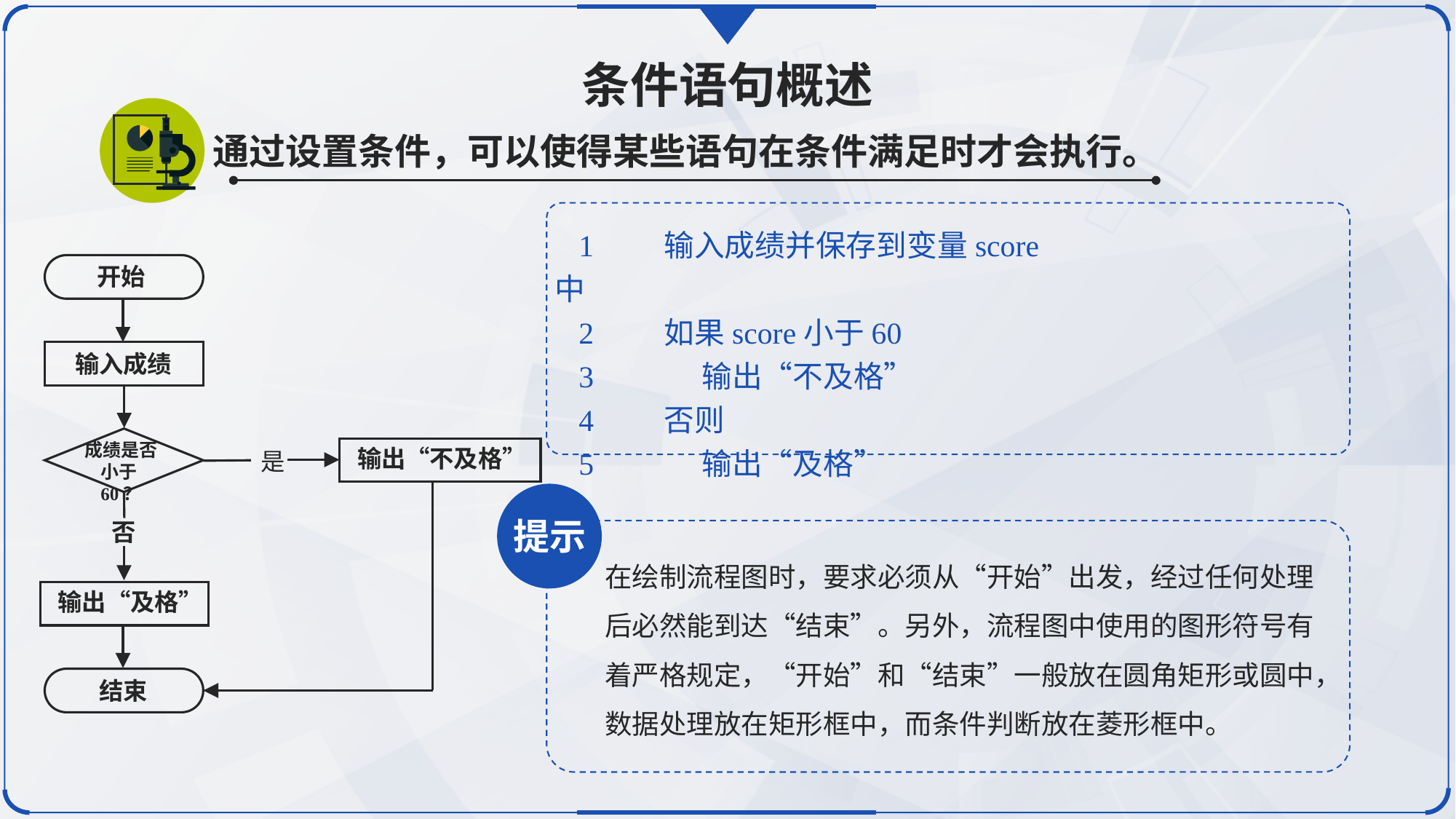

条件语句概述

通过设置条件，可以使得某些语句在条件满足时才会执行。

1	输入成绩并保存到变量score中
2	如果score小于60
3	    输出“不及格”
4	否则
5	    输出“及格”

开始

输入成绩

成绩是否小于60？
输出“不及格”

是
否

输出“及格”

结束

提示

在绘制流程图时，要求必须从“开始”出发，经过任何处理后必然能到达“结束”。另外，流程图中使用的图形符号有着严格规定，“开始”和“结束”一般放在圆角矩形或圆中，数据处理放在矩形框中，而条件判断放在菱形框中。